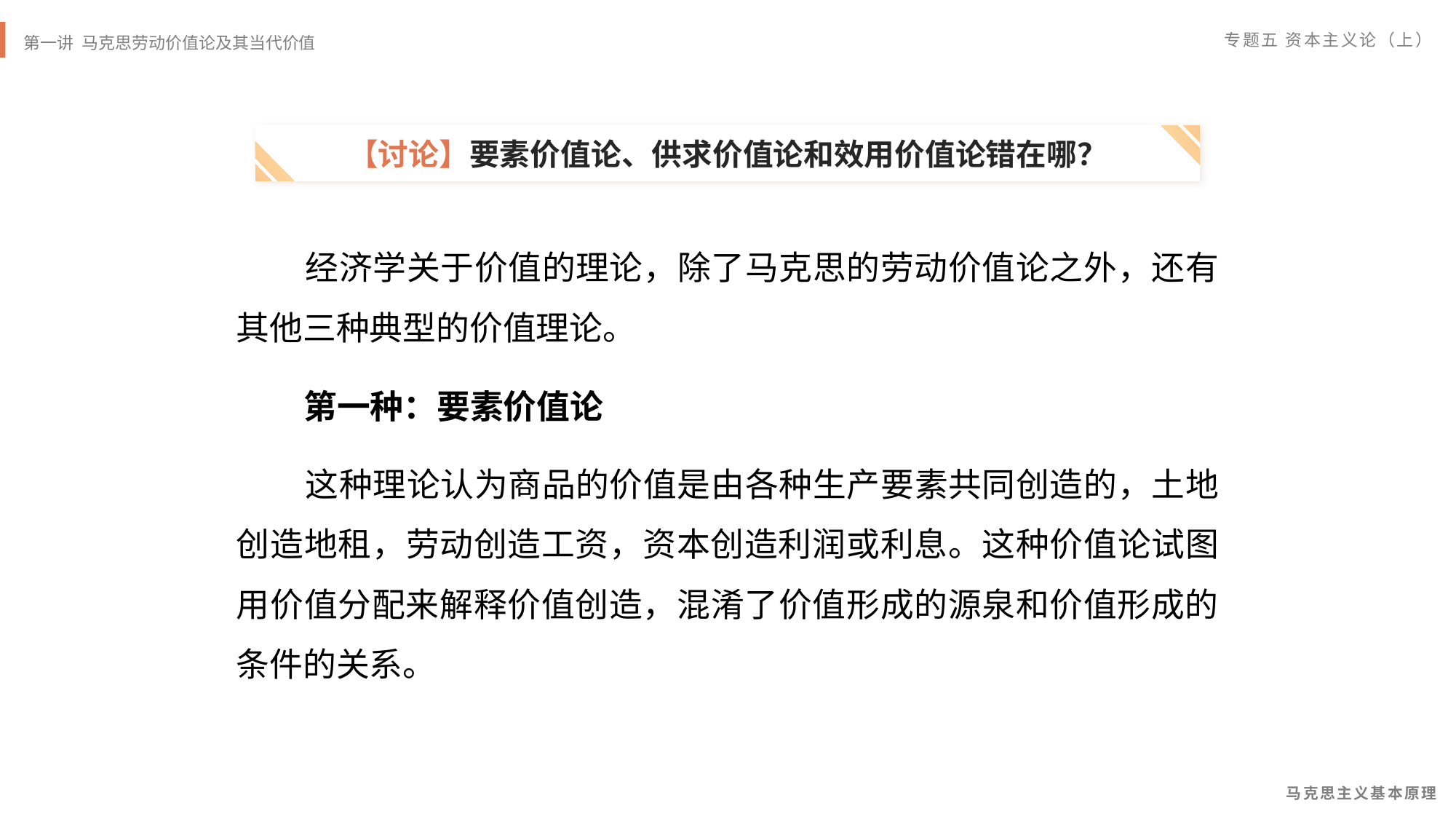

【讨论】要素价值论、供求价值论和效用价值论错在哪？

   经济学关于价值的理论，除了马克思的劳动价值论之外，还有其他三种典型的价值理论。
   第一种：要素价值论
   这种理论认为商品的价值是由各种生产要素共同创造的，土地创造地租，劳动创造工资，资本创造利润或利息。这种价值论试图用价值分配来解释价值创造，混淆了价值形成的源泉和价值形成的条件的关系。